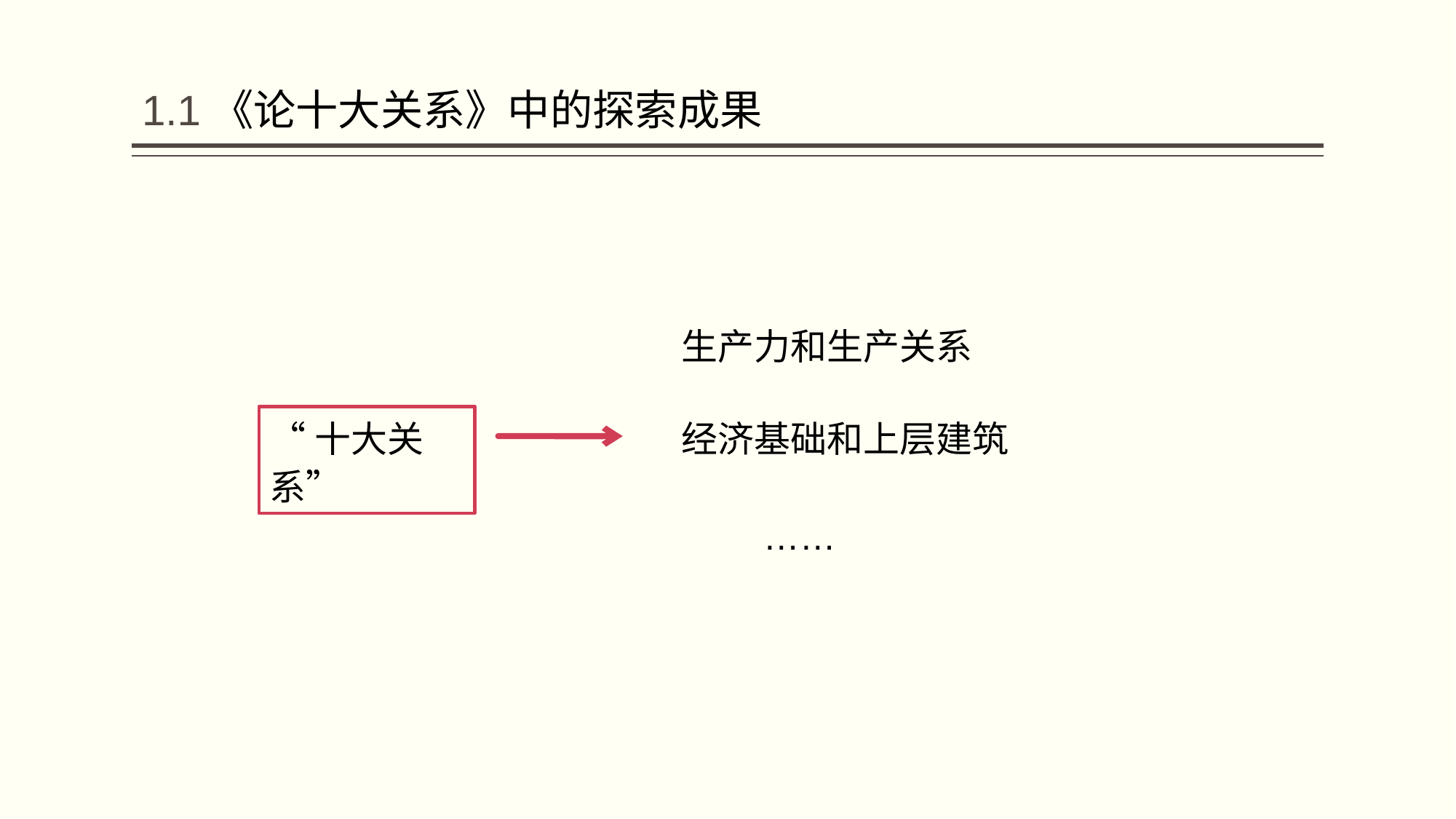

# 1.1《论十大关系》中的探索成果
生产力和生产关系
“十大关系”
经济基础和上层建筑
        ……